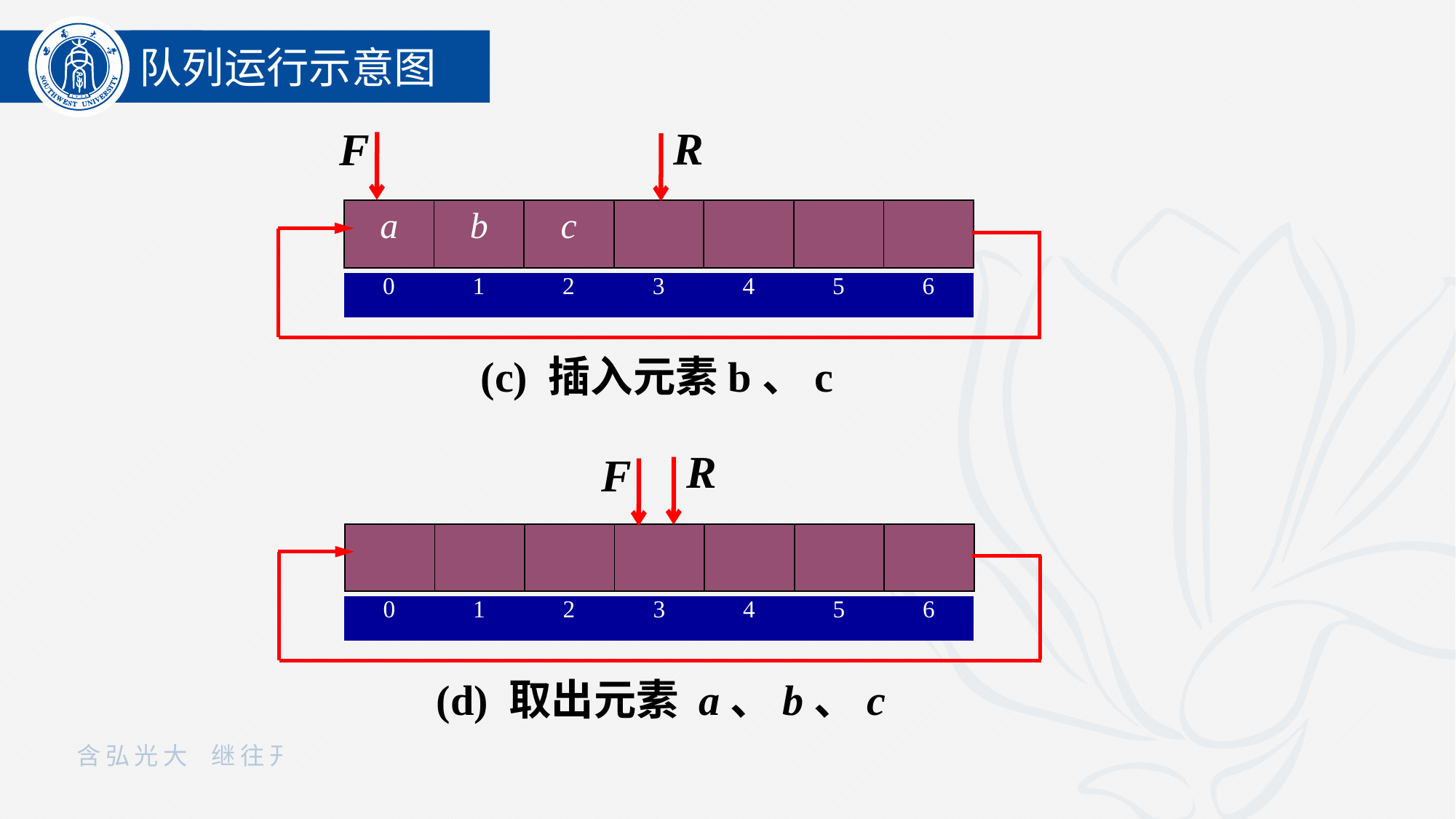

队列运行示意图

R
F
| a | b | c |  |  |  |  |
| --- | --- | --- | --- | --- | --- | --- |

| 0 | 1 | 2 | 3 | 4 | 5 | 6 |
| --- | --- | --- | --- | --- | --- | --- |
(c) 插入元素b、c
R
F

|  |  |  |  |  |  |  |
| --- | --- | --- | --- | --- | --- | --- |

| 0 | 1 | 2 | 3 | 4 | 5 | 6 |
| --- | --- | --- | --- | --- | --- | --- |
(d) 取出元素 a、b、c